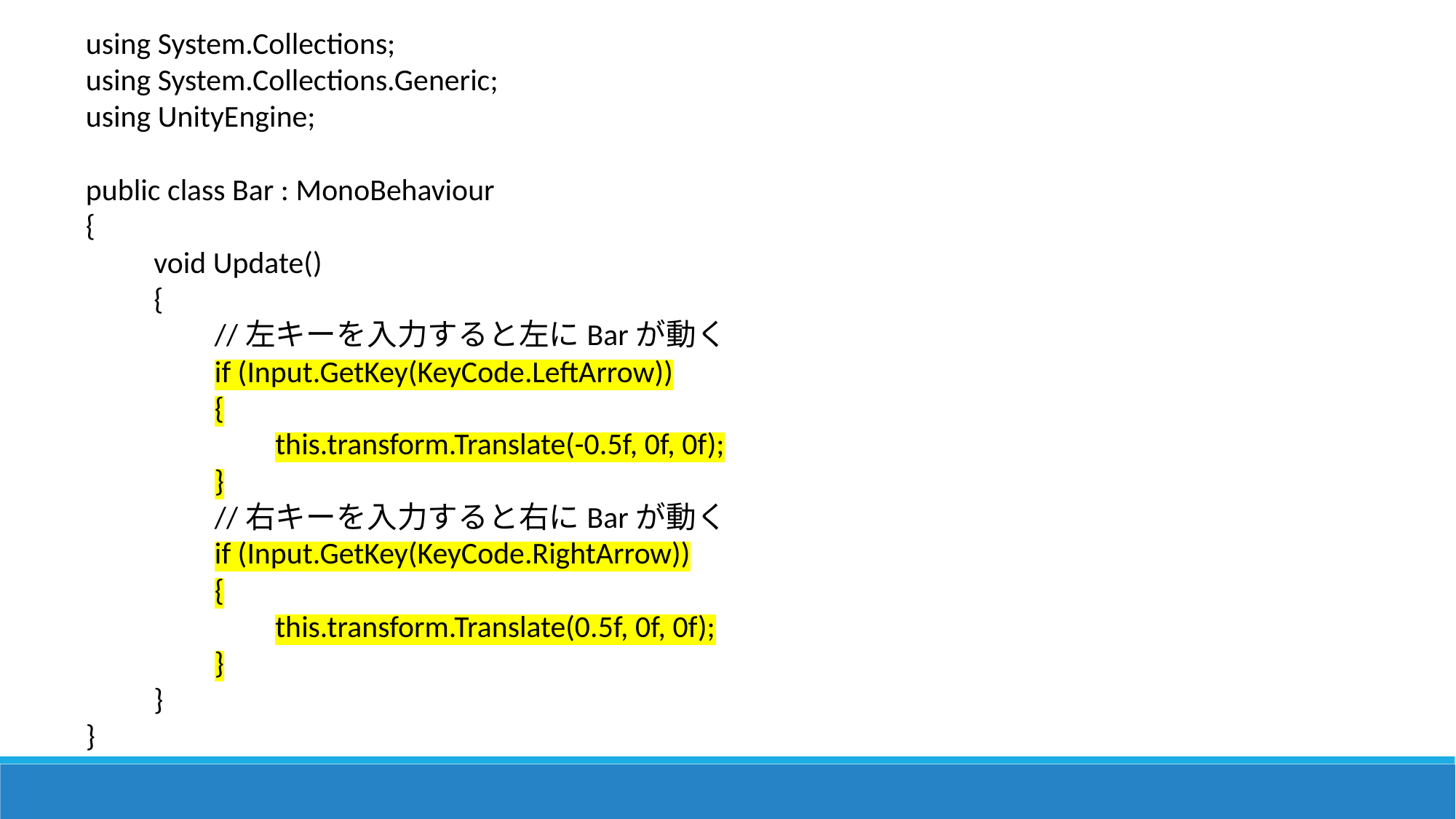

using System.Collections;
using System.Collections.Generic;
using UnityEngine;

public class Bar : MonoBehaviour
{
　　void Update()
　　{
　　　　//左キーを入力すると左にBarが動く
　　　　if (Input.GetKey(KeyCode.LeftArrow))
　　　　{
　　　　　　this.transform.Translate(-0.5f, 0f, 0f);
　　　　}
　　　　//右キーを入力すると右にBarが動く
　　　　if (Input.GetKey(KeyCode.RightArrow))
　　　　{
　　　　　　this.transform.Translate(0.5f, 0f, 0f);
　　　　}
　　}
}